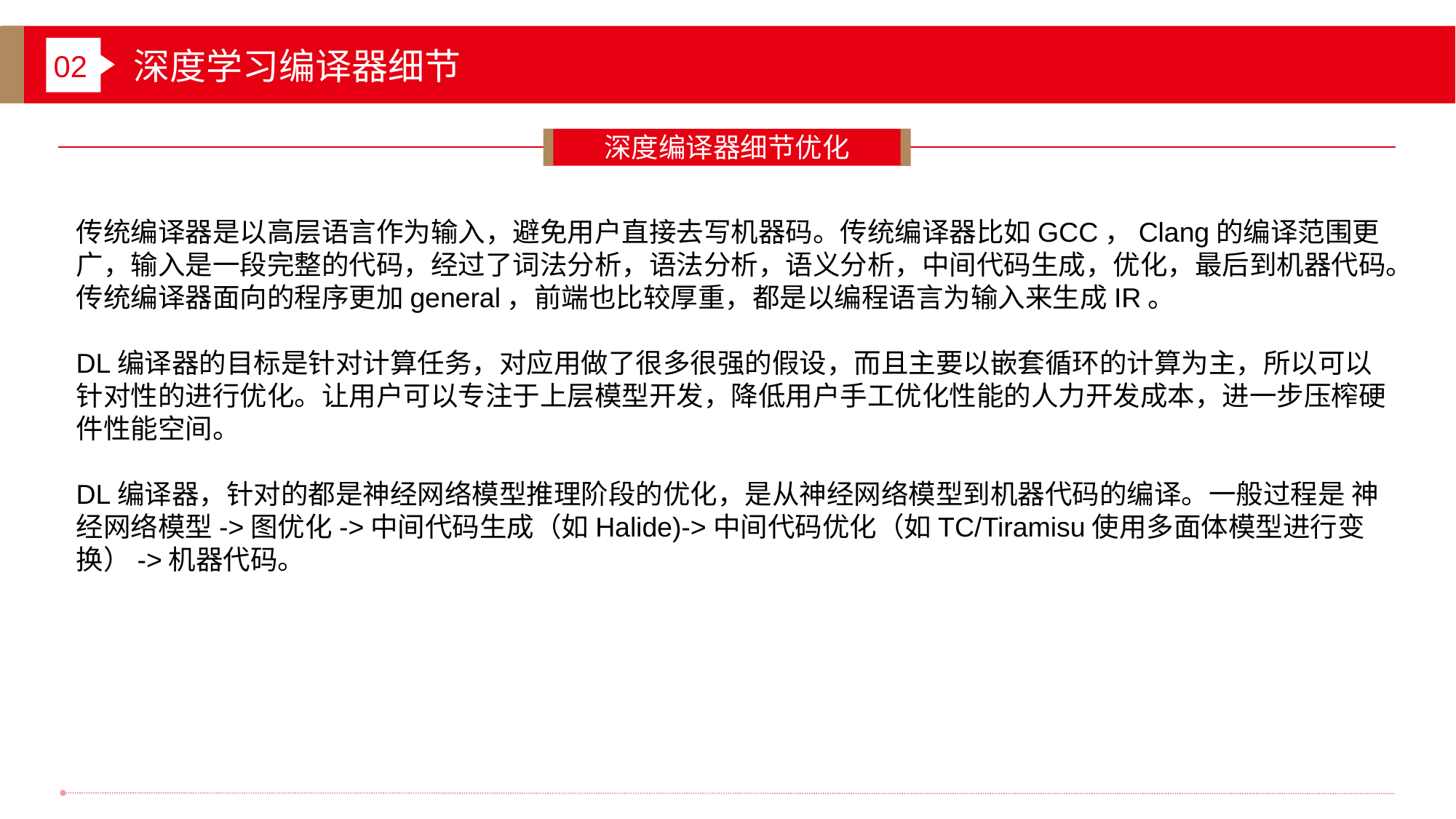

深度学习编译器细节

02
深度编译器细节优化

传统编译器是以高层语言作为输入，避免用户直接去写机器码。传统编译器比如GCC，Clang的编译范围更广，输入是一段完整的代码，经过了词法分析，语法分析，语义分析，中间代码生成，优化，最后到机器代码。传统编译器面向的程序更加general，前端也比较厚重，都是以编程语言为输入来生成IR。

DL编译器的目标是针对计算任务，对应用做了很多很强的假设，而且主要以嵌套循环的计算为主，所以可以针对性的进行优化。让用户可以专注于上层模型开发，降低用户手工优化性能的人力开发成本，进一步压榨硬件性能空间。

DL编译器，针对的都是神经网络模型推理阶段的优化，是从神经网络模型到机器代码的编译。一般过程是 神经网络模型->图优化->中间代码生成（如Halide)->中间代码优化（如TC/Tiramisu使用多面体模型进行变换）->机器代码。